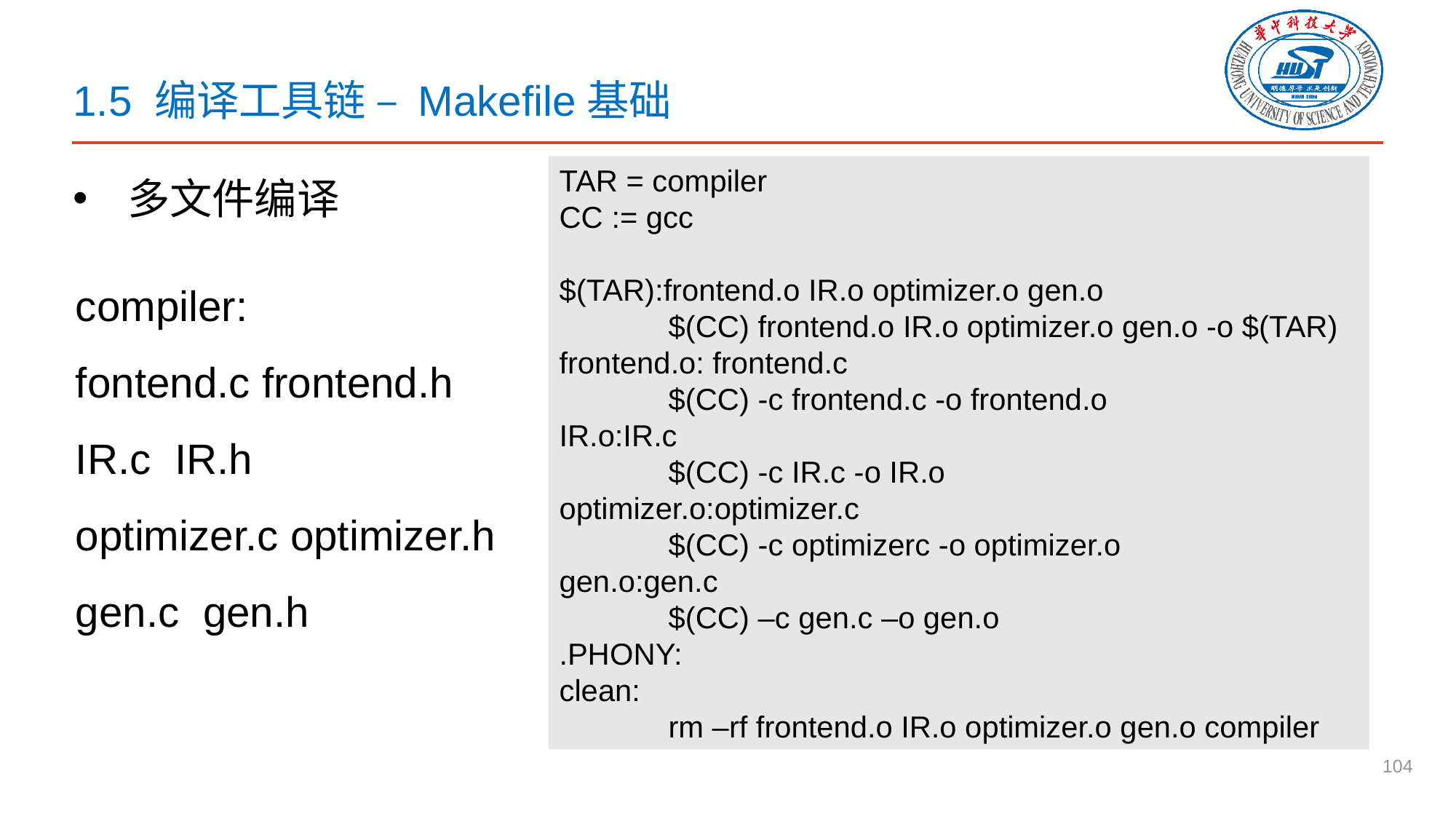

# 1.5 编译工具链 – Makefile基础
TAR = compiler
CC := gcc

$(TAR):frontend.o IR.o optimizer.o gen.o
	$(CC) frontend.o IR.o optimizer.o gen.o -o $(TAR)
frontend.o: frontend.c
	$(CC) -c frontend.c -o frontend.o
IR.o:IR.c
	$(CC) -c IR.c -o IR.o
optimizer.o:optimizer.c
	$(CC) -c optimizerc -o optimizer.o
gen.o:gen.c
	$(CC) –c gen.c –o gen.o
.PHONY:
clean:
	rm –rf frontend.o IR.o optimizer.o gen.o compiler
多文件编译
compiler:
fontend.c frontend.h
IR.c  IR.h
optimizer.c optimizer.h
gen.c  gen.h
104